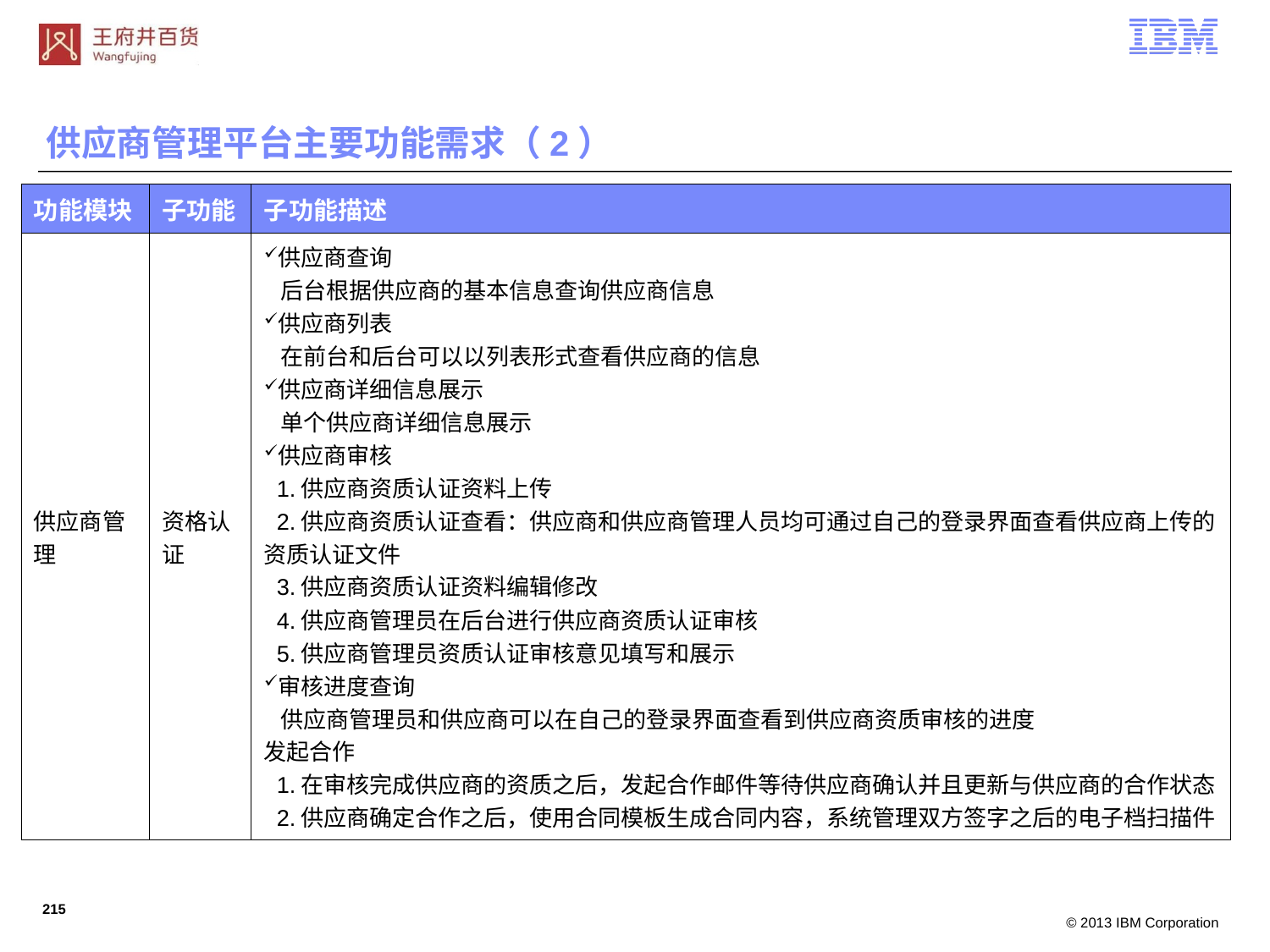

供应商管理平台主要功能需求（2）
| 功能模块 | 子功能 | 子功能描述 |
| --- | --- | --- |
| 供应商管理 | 资格认证 | 供应商查询 后台根据供应商的基本信息查询供应商信息 供应商列表 在前台和后台可以以列表形式查看供应商的信息 供应商详细信息展示 单个供应商详细信息展示 供应商审核 1.供应商资质认证资料上传 2.供应商资质认证查看：供应商和供应商管理人员均可通过自己的登录界面查看供应商上传的资质认证文件 3.供应商资质认证资料编辑修改 4.供应商管理员在后台进行供应商资质认证审核 5.供应商管理员资质认证审核意见填写和展示 审核进度查询 供应商管理员和供应商可以在自己的登录界面查看到供应商资质审核的进度 发起合作 1.在审核完成供应商的资质之后，发起合作邮件等待供应商确认并且更新与供应商的合作状态 2.供应商确定合作之后，使用合同模板生成合同内容，系统管理双方签字之后的电子档扫描件 |
215